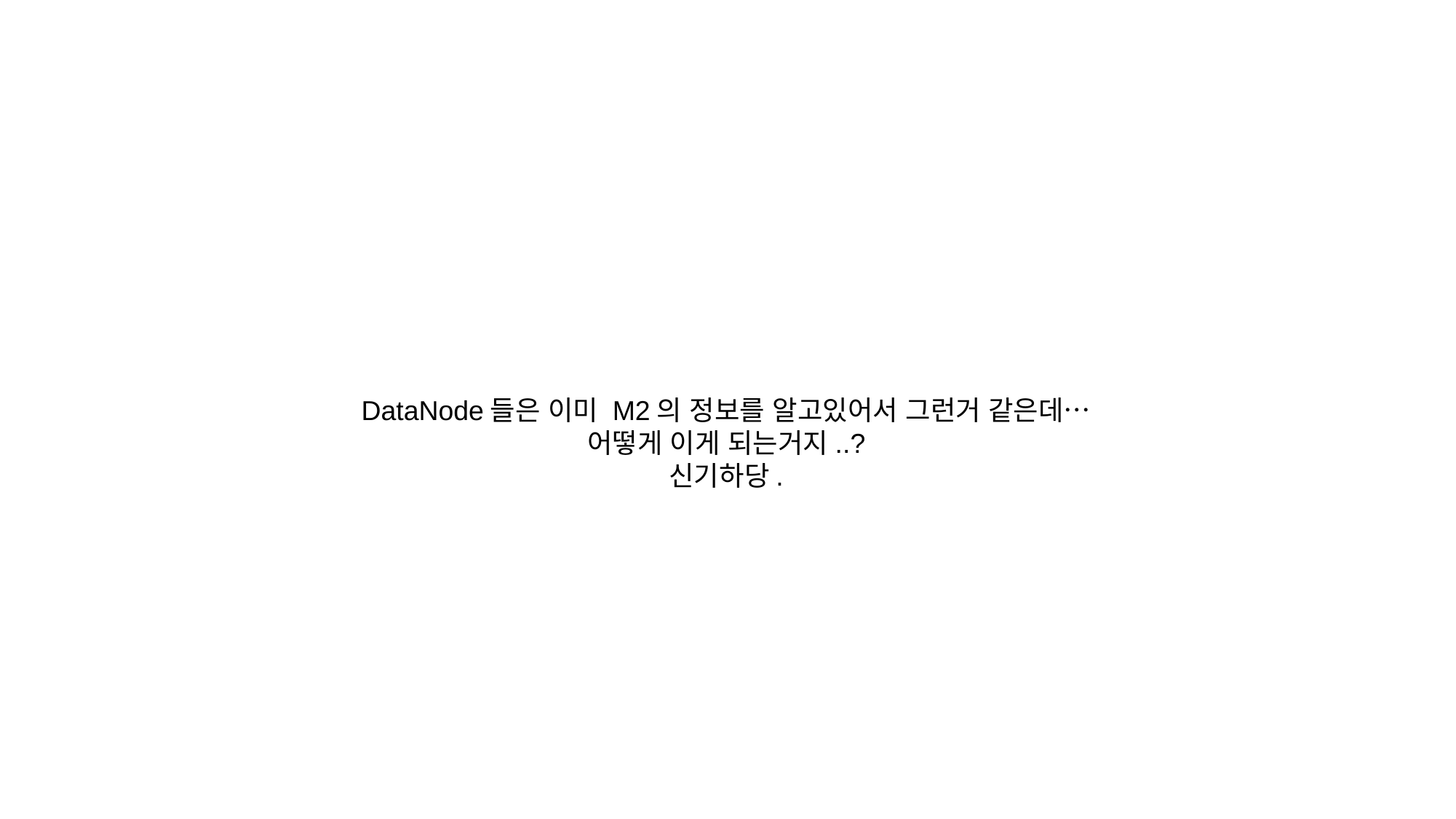

DataNode들은 이미 M2의 정보를 알고있어서 그런거 같은데…
어떻게 이게 되는거지..?
신기하당.